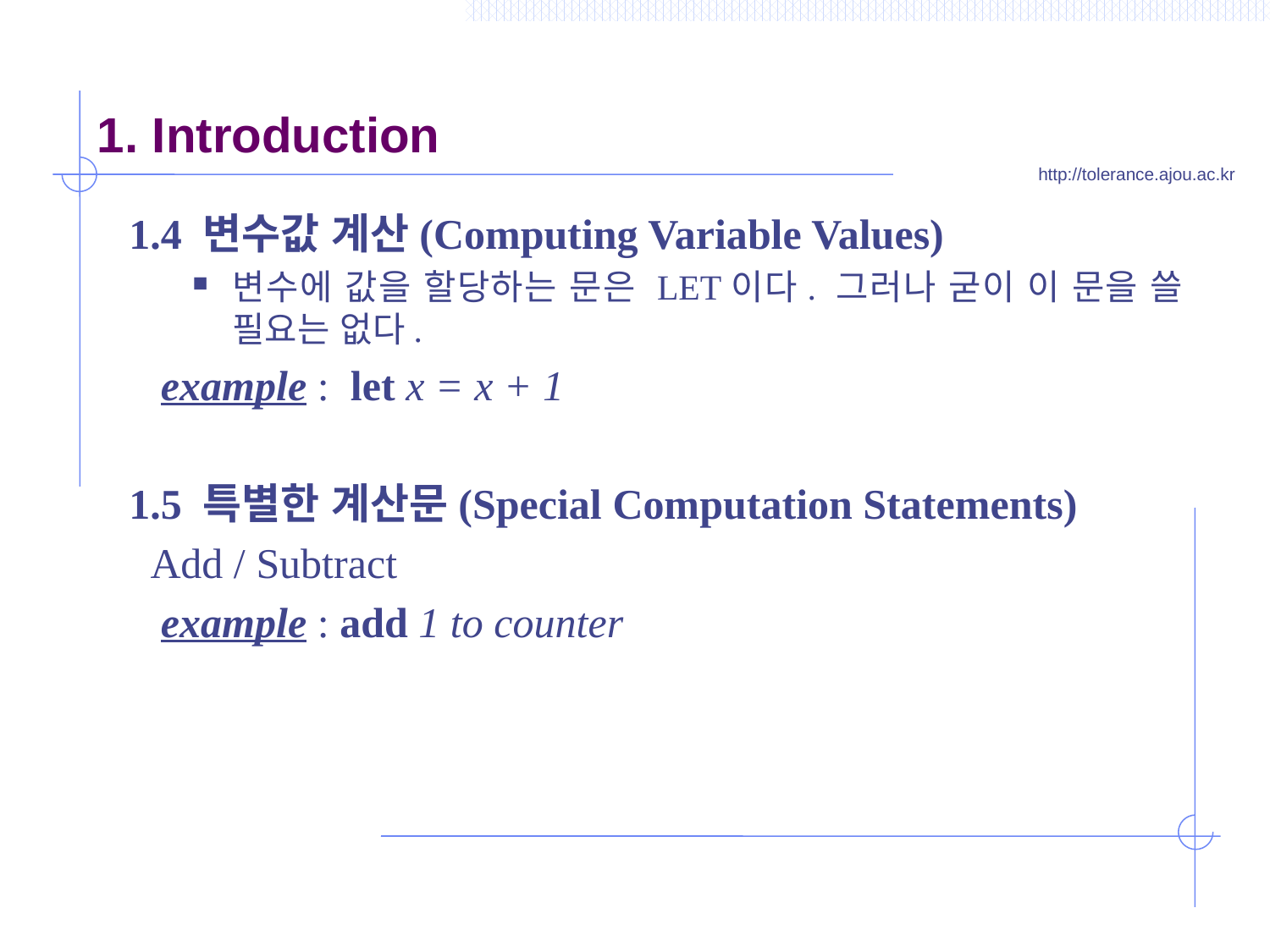

# 1. Introduction
1.4 변수값 계산(Computing Variable Values)
변수에 값을 할당하는 문은 LET이다. 그러나 굳이 이 문을 쓸 필요는 없다.
   example :  let x = x + 1

1.5 특별한 계산문(Special Computation Statements)
  Add / Subtract
   example : add 1 to counter